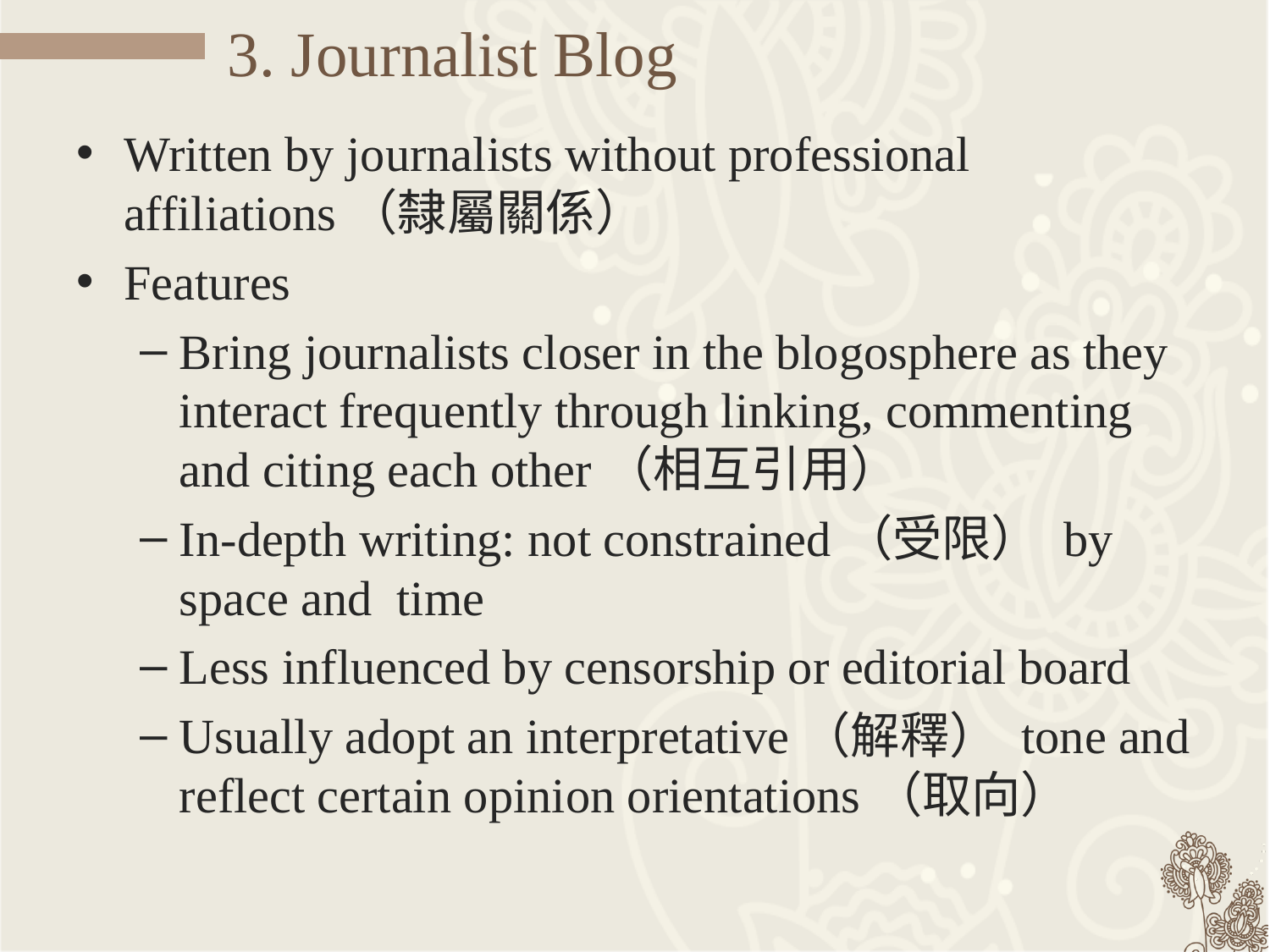

# 3. Journalist Blog
Written by journalists without professional affiliations（隸屬關係）
Features
Bring journalists closer in the blogosphere as they interact frequently through linking, commenting and citing each other（相互引用）
In-depth writing: not constrained（受限） by space and  time
Less influenced by censorship or editorial board
Usually adopt an interpretative（解釋） tone and reflect certain opinion orientations（取向）